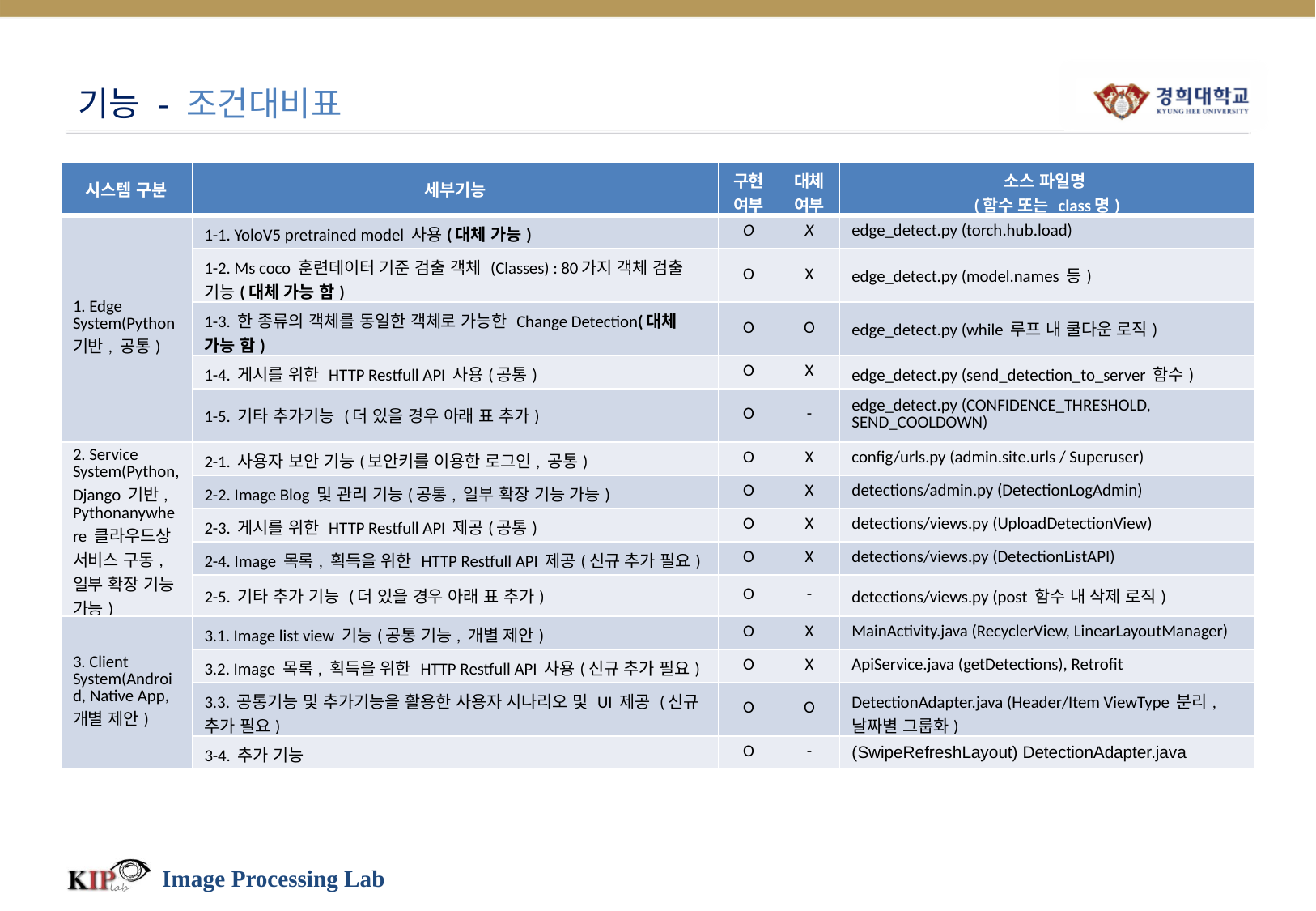

# 기능 - 조건대비표
| 시스템 구분 | 세부기능 | 구현 여부 | 대체 여부 | 소스 파일명 (함수 또는 class명) |
| --- | --- | --- | --- | --- |
| 1. Edge System(Python 기반, 공통) | 1-1. YoloV5 pretrained model 사용(대체 가능) | O | X | edge\_detect.py (torch.hub.load) |
|  | 1-2. Ms coco 훈련데이터 기준 검출 객체 (Classes) : 80가지 객체 검출 기능(대체 가능 함) | O | X | edge\_detect.py (model.names 등) |
|  | 1-3. 한 종류의 객체를 동일한 객체로 가능한 Change Detection(대체 가능 함) | O | O | edge\_detect.py (while 루프 내 쿨다운 로직) |
|  | 1-4. 게시를 위한 HTTP Restfull API 사용(공통) | O | X | edge\_detect.py (send\_detection\_to\_server 함수) |
|  | 1-5. 기타 추가기능 (더 있을 경우 아래 표 추가) | O | - | edge\_detect.py (CONFIDENCE\_THRESHOLD, SEND\_COOLDOWN) |
| 2. Service System(Python, Django 기반, Pythonanywhere 클라우드상 서비스 구동, 일부 확장 기능 가능) | 2-1. 사용자 보안 기능(보안키를 이용한 로그인, 공통) | O | X | config/urls.py (admin.site.urls / Superuser) |
|  | 2-2. Image Blog 및 관리 기능(공통, 일부 확장 기능 가능) | O | X | detections/admin.py (DetectionLogAdmin) |
|  | 2-3. 게시를 위한 HTTP Restfull API 제공(공통) | O | X | detections/views.py (UploadDetectionView) |
|  | 2-4. Image 목록, 획득을 위한 HTTP Restfull API 제공(신규 추가 필요) | O | X | detections/views.py (DetectionListAPI) |
|  | 2-5. 기타 추가 기능 (더 있을 경우 아래 표 추가) | O | - | detections/views.py (post 함수 내 삭제 로직) |
| 3. Client System(Android, Native App, 개별 제안) | 3.1. Image list view 기능(공통 기능, 개별 제안) | O | X | MainActivity.java (RecyclerView, LinearLayoutManager) |
|  | 3.2. Image 목록, 획득을 위한 HTTP Restfull API 사용(신규 추가 필요) | O | X | ApiService.java (getDetections), Retrofit |
|  | 3.3. 공통기능 및 추가기능을 활용한 사용자 시나리오 및 UI 제공 (신규 추가 필요) | O | O | DetectionAdapter.java (Header/Item ViewType 분리, 날짜별 그룹화) |
|  | 3-4. 추가 기능 | O | - | (SwipeRefreshLayout) DetectionAdapter.java |
Image Processing Lab